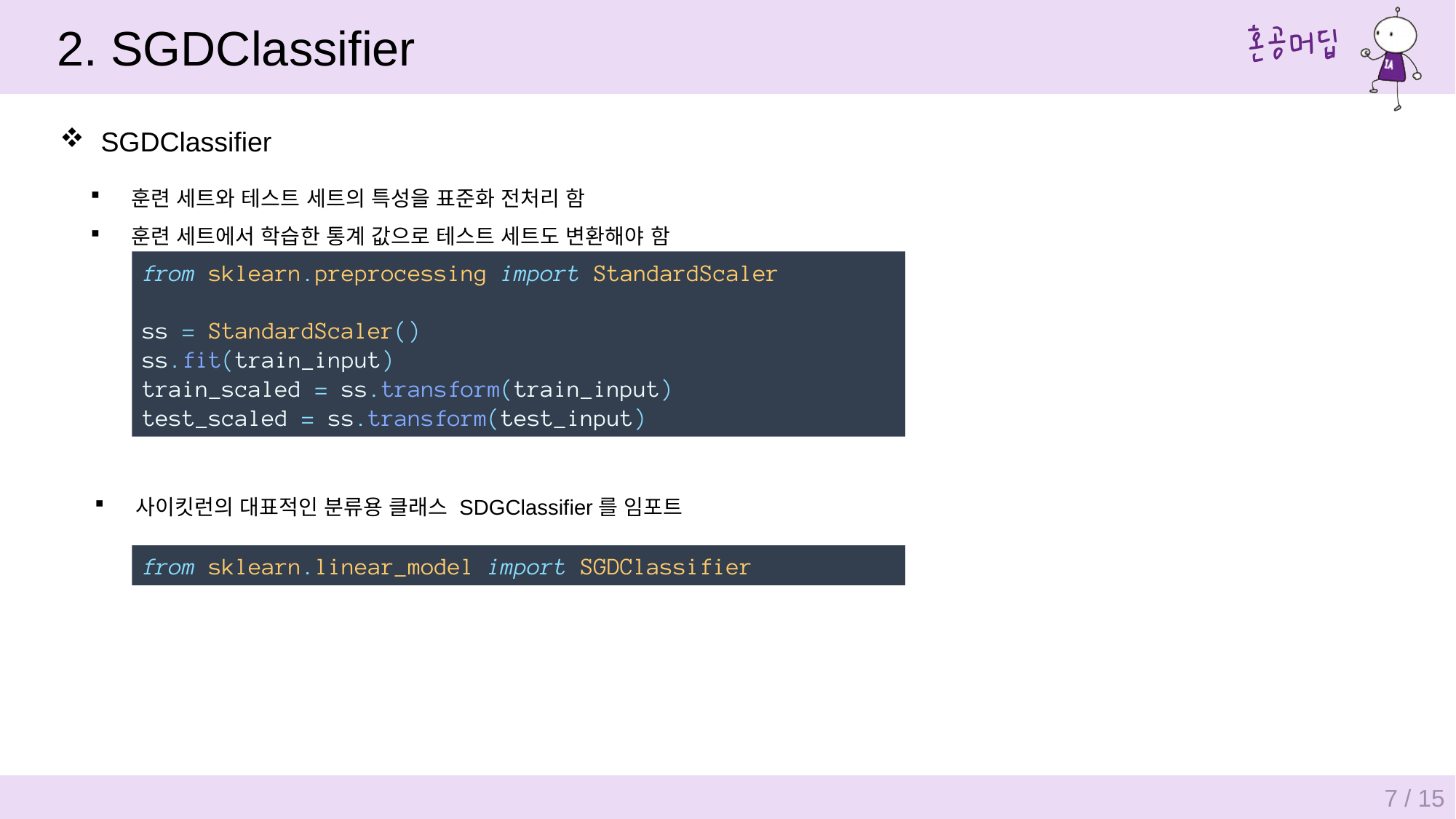

2. SGDClassifier
SGDClassifier
훈련 세트와 테스트 세트의 특성을 표준화 전처리 함
훈련 세트에서 학습한 통계 값으로 테스트 세트도 변환해야 함
from sklearn.preprocessing import StandardScaler
ss = StandardScaler()
ss.fit(train_input)
train_scaled = ss.transform(train_input)
test_scaled = ss.transform(test_input)
사이킷런의 대표적인 분류용 클래스 SDGClassifier를 임포트
from sklearn.linear_model import SGDClassifier
7 / 15